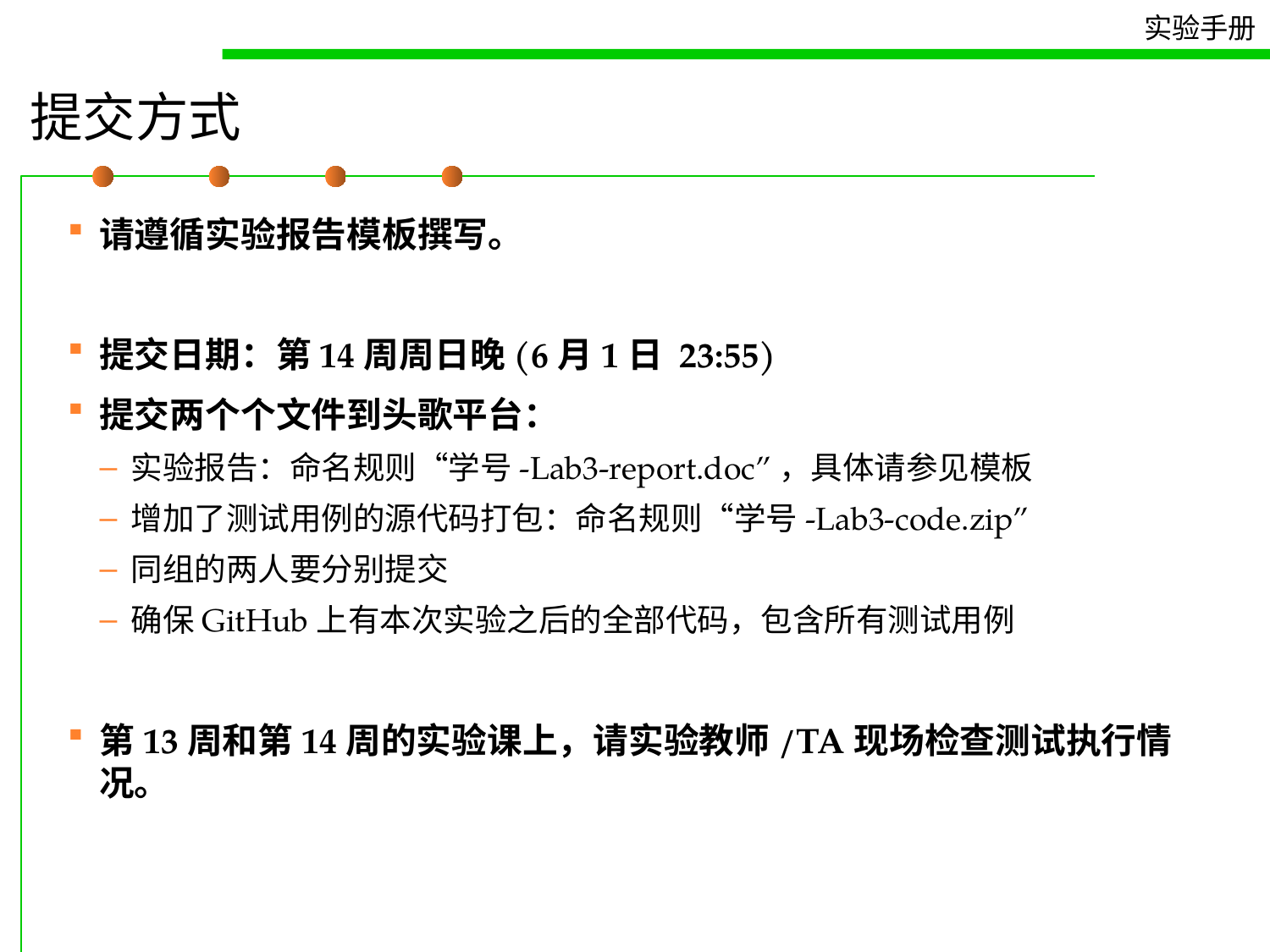

# 提交方式
请遵循实验报告模板撰写。

提交日期：第14周周日晚(6月1日 23:55)
提交两个个文件到头歌平台：
实验报告：命名规则“学号-Lab3-report.doc”，具体请参见模板
增加了测试用例的源代码打包：命名规则“学号-Lab3-code.zip”
同组的两人要分别提交
确保GitHub上有本次实验之后的全部代码，包含所有测试用例

第13周和第14周的实验课上，请实验教师/TA现场检查测试执行情况。